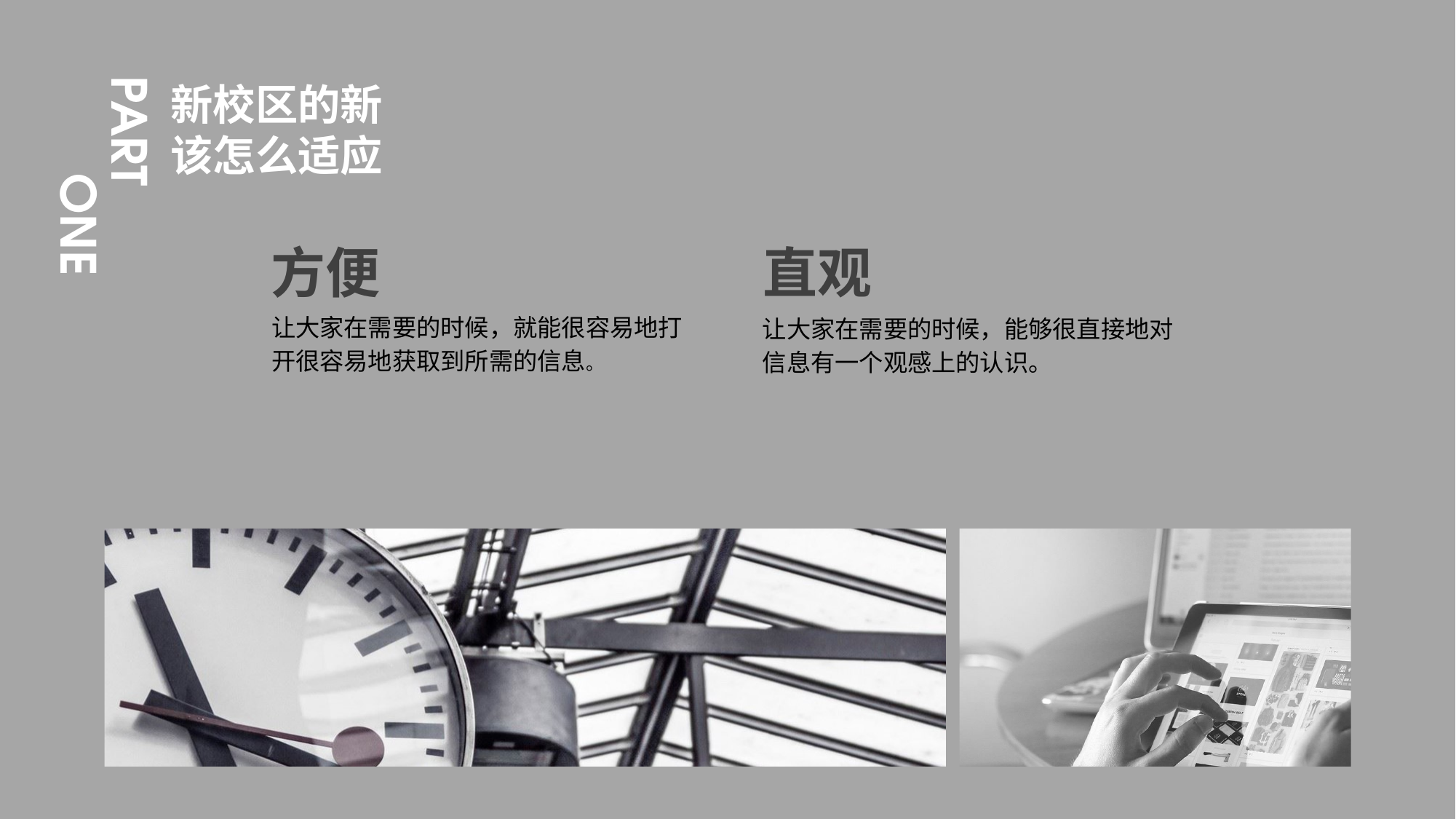

新校区的新
该怎么适应
The user can demonstrate on a projector or computer, or print the presentation and make it into a film to be used in a wider field

方便
让大家在需要的时候，就能很容易地打开很容易地获取到所需的信息。
直观
让大家在需要的时候，能够很直接地对信息有一个观感上的认识。